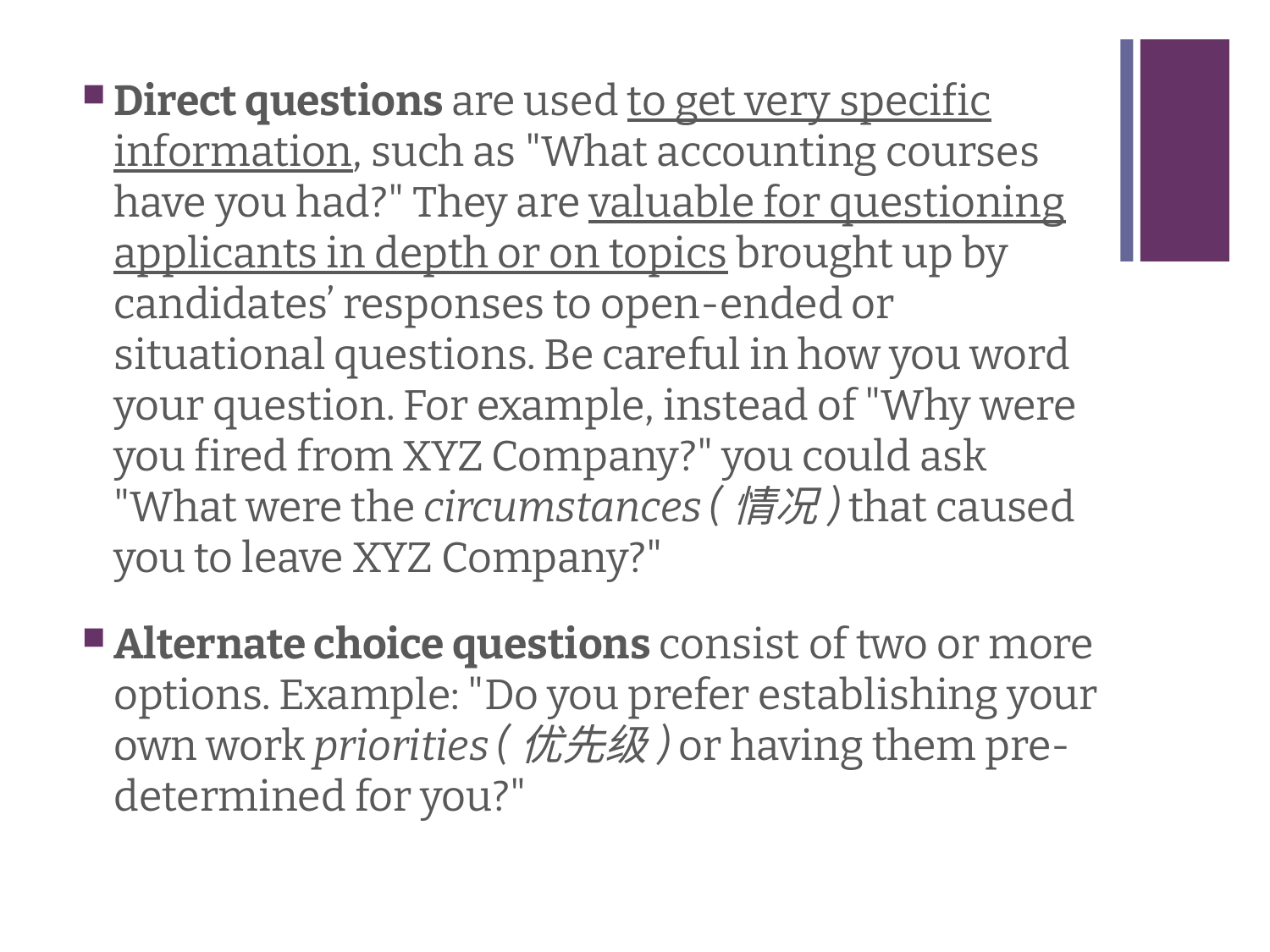

#
Direct questions are used to get very specific information, such as "What accounting courses have you had?" They are valuable for questioning applicants in depth or on topics brought up by candidates’ responses to open-ended or situational questions. Be careful in how you word your question. For example, instead of "Why were you fired from XYZ Company?" you could ask "What were the circumstances (情况) that caused you to leave XYZ Company?"
Alternate choice questions consist of two or more options. Example: "Do you prefer establishing your own work priorities (优先级) or having them pre-determined for you?"